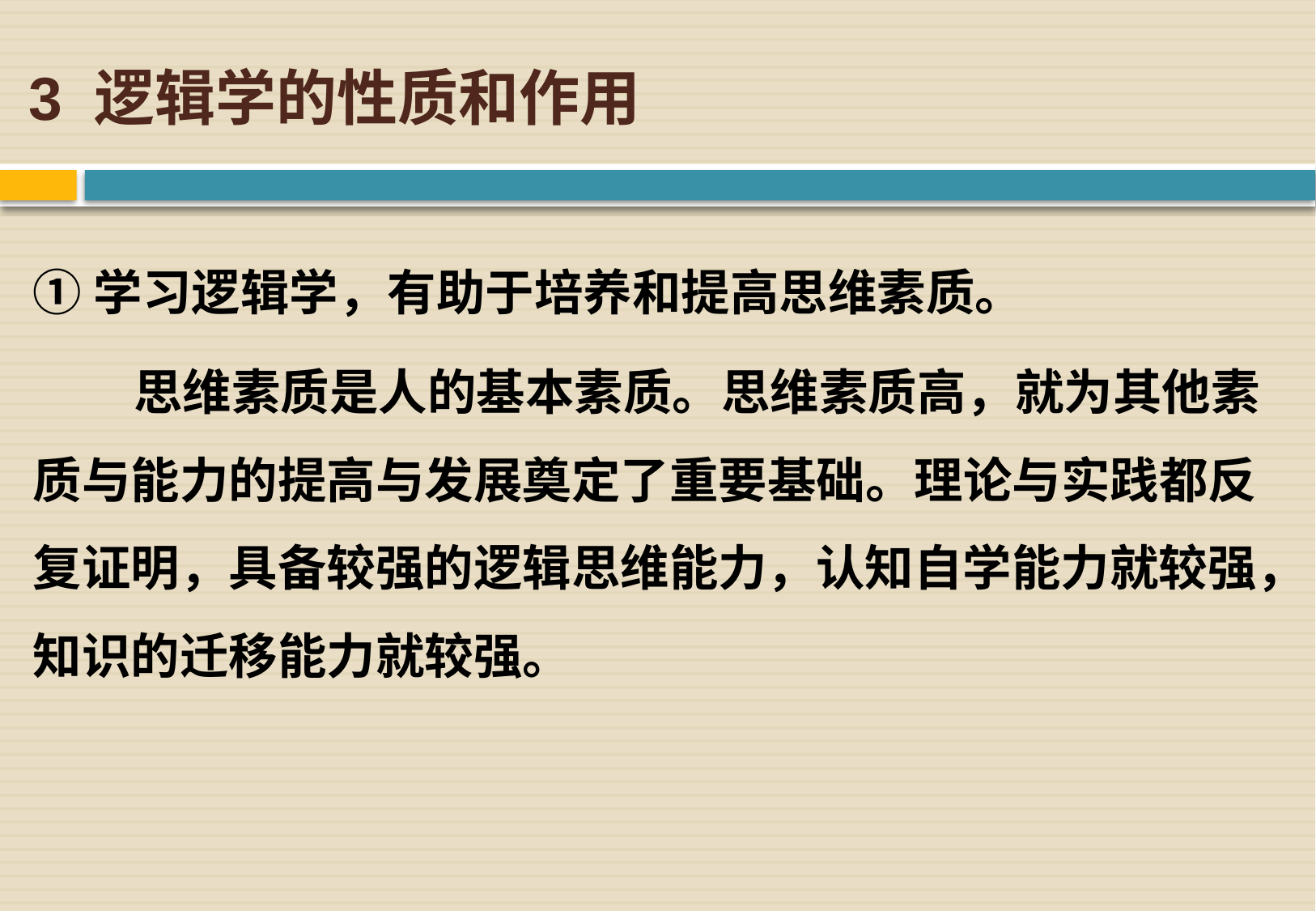

# 3 逻辑学的性质和作用
①学习逻辑学，有助于培养和提高思维素质。
        思维素质是人的基本素质。思维素质高，就为其他素质与能力的提高与发展奠定了重要基础。理论与实践都反复证明，具备较强的逻辑思维能力，认知自学能力就较强，知识的迁移能力就较强。